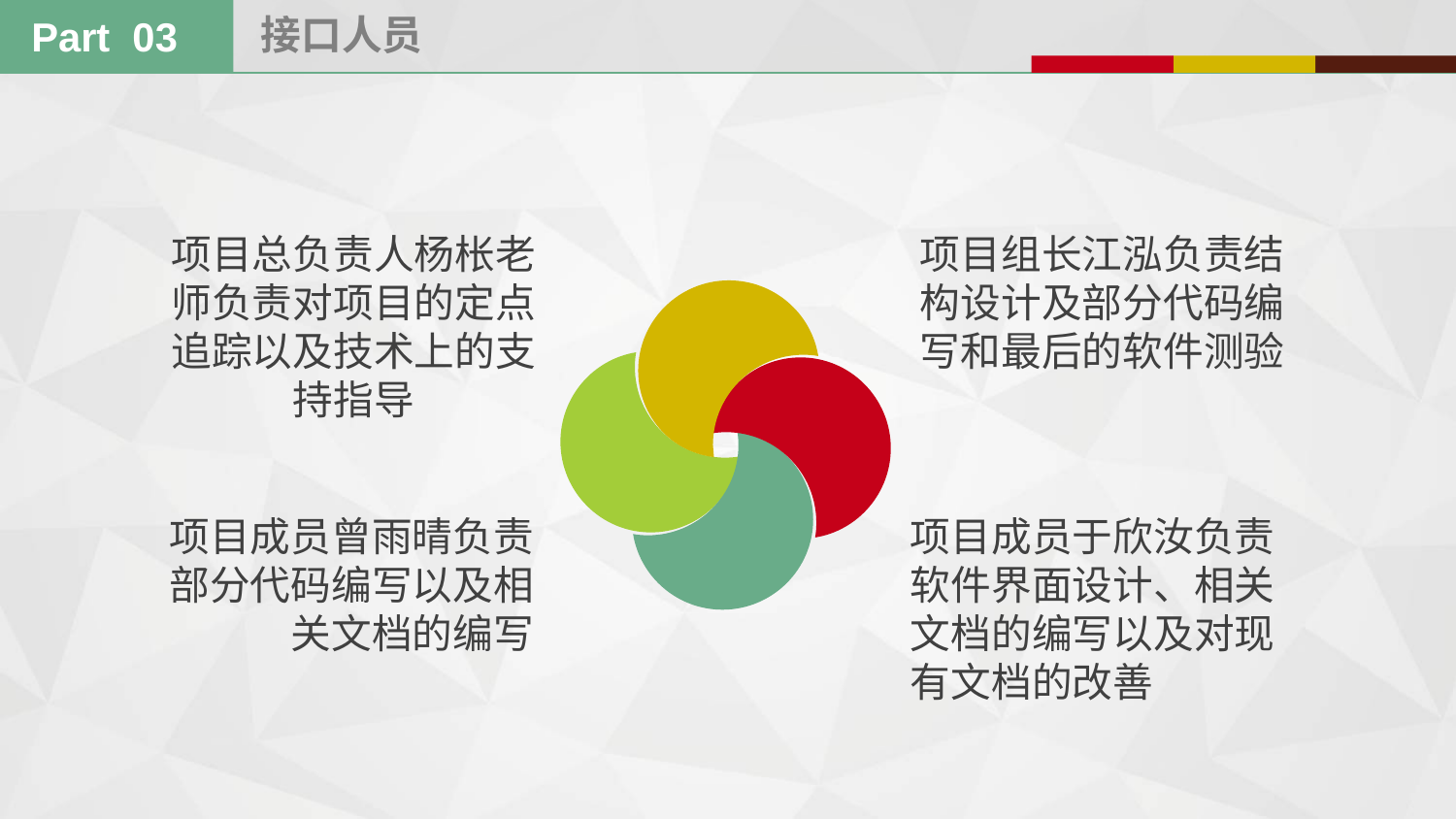

接口人员
Part  03

项目总负责人杨枨老师负责对项目的定点追踪以及技术上的支持指导
项目组长江泓负责结构设计及部分代码编写和最后的软件测验

项目成员曾雨晴负责部分代码编写以及相关文档的编写
项目成员于欣汝负责软件界面设计、相关文档的编写以及对现有文档的改善